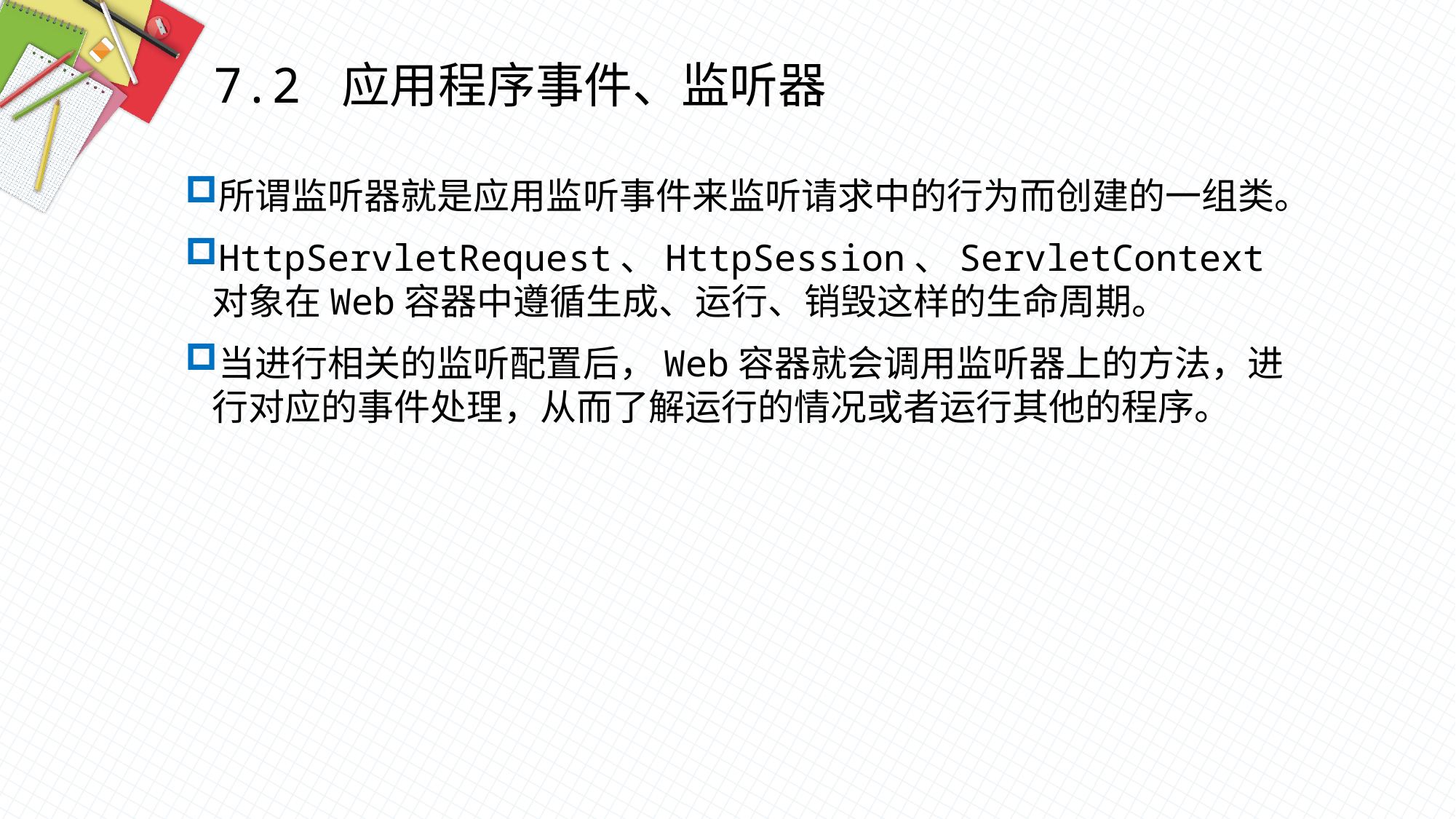

7.2 应用程序事件、监听器
所谓监听器就是应用监听事件来监听请求中的行为而创建的一组类。
HttpServletRequest、HttpSession、ServletContext对象在Web容器中遵循生成、运行、销毁这样的生命周期。
当进行相关的监听配置后，Web容器就会调用监听器上的方法，进行对应的事件处理，从而了解运行的情况或者运行其他的程序。